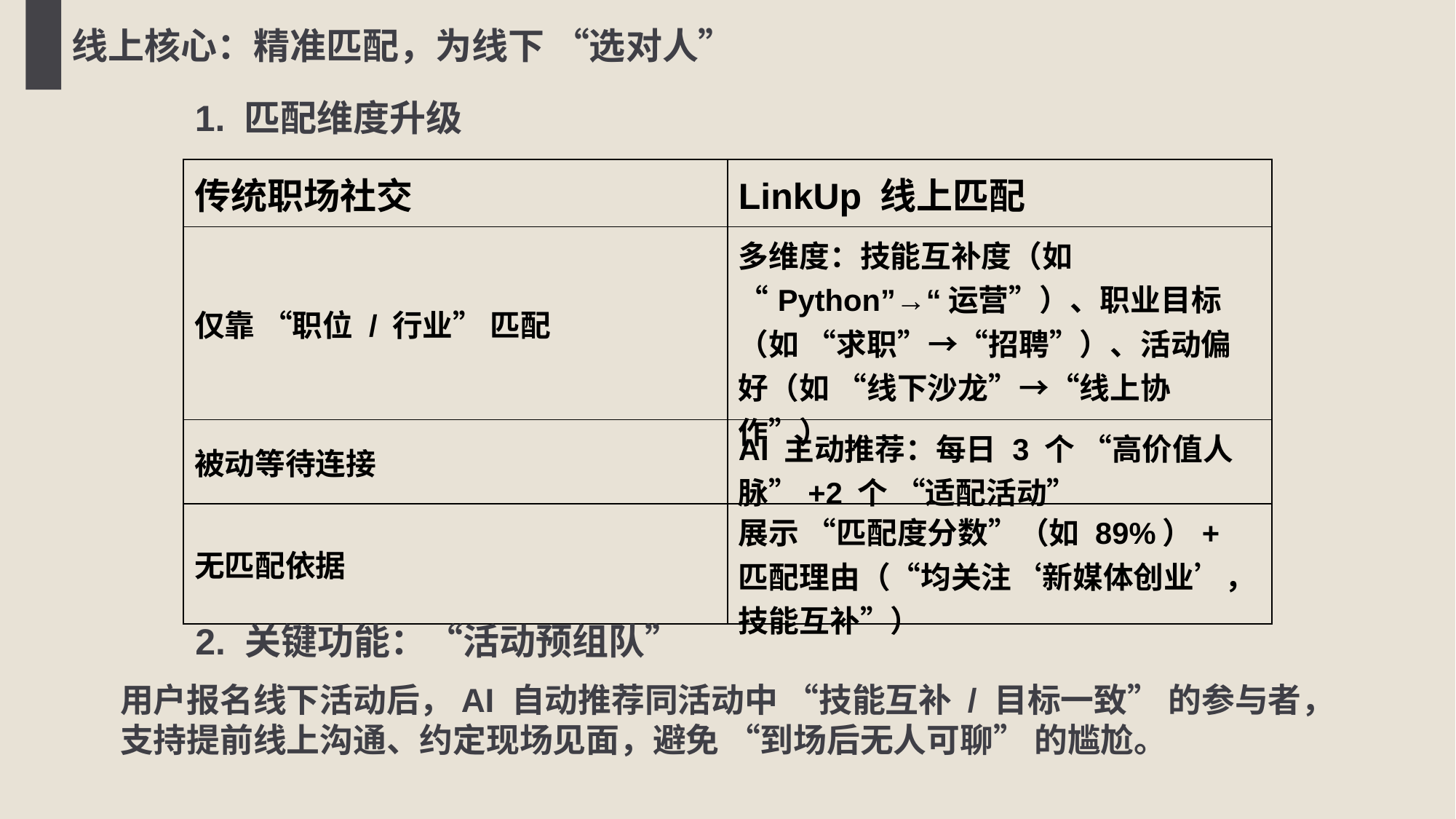

线上核心：精准匹配，为线下 “选对人”
1. 匹配维度升级
| 传统职场社交 | LinkUp 线上匹配 |
| --- | --- |
| 仅靠 “职位 / 行业” 匹配 | 多维度：技能互补度（如 “Python”→“运营”）、职业目标（如 “求职”→“招聘”）、活动偏好（如 “线下沙龙”→“线上协作”） |
| 被动等待连接 | AI 主动推荐：每日 3 个 “高价值人脉”+2 个 “适配活动” |
| 无匹配依据 | 展示 “匹配度分数”（如 89%）+ 匹配理由（“均关注‘新媒体创业’，技能互补”） |
2. 关键功能：“活动预组队”
用户报名线下活动后，AI 自动推荐同活动中 “技能互补 / 目标一致” 的参与者，
支持提前线上沟通、约定现场见面，避免 “到场后无人可聊” 的尴尬。